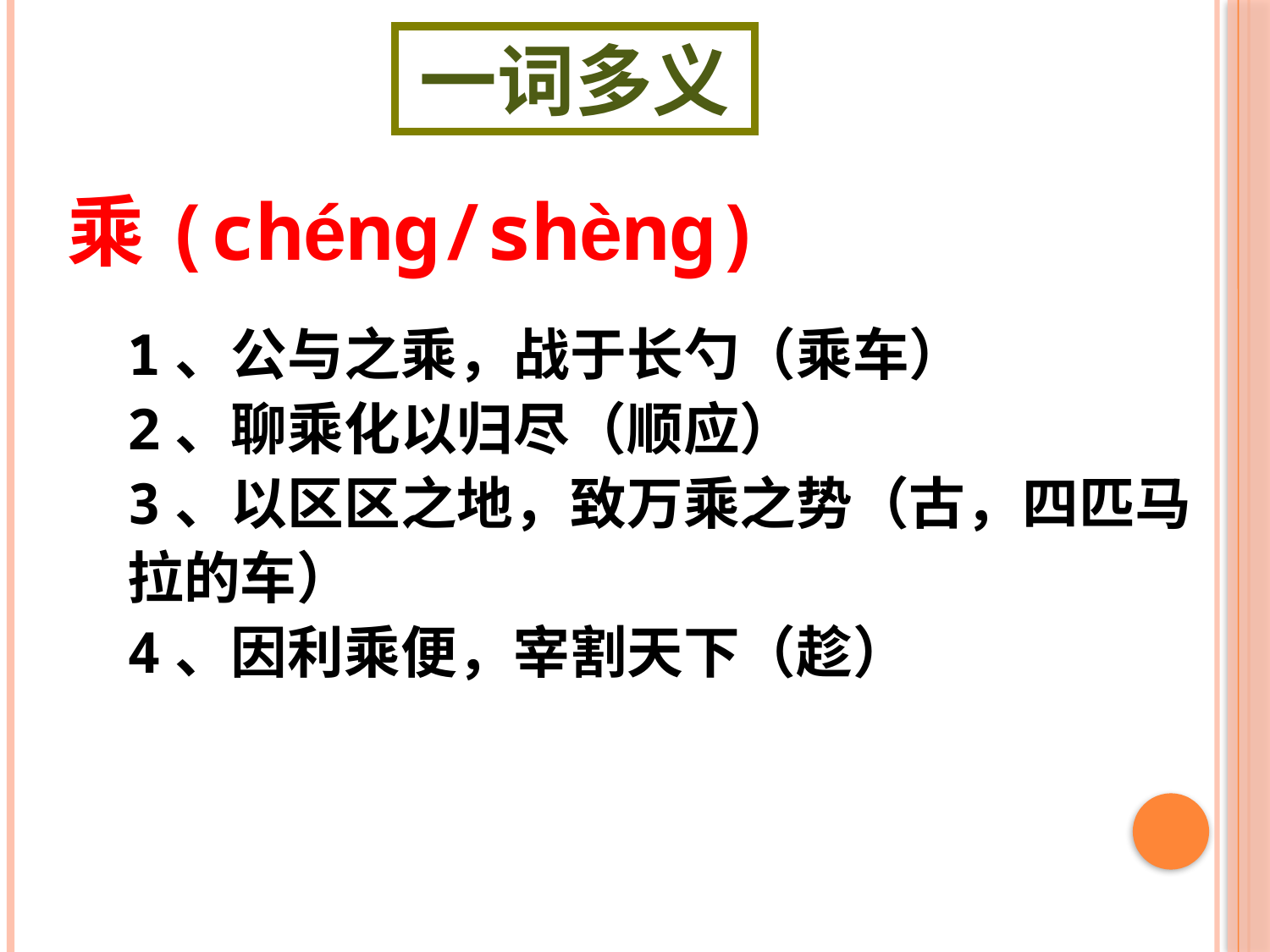

一词多义
乘(chéng/shèng)
1、公与之乘，战于长勺（乘车）
2、聊乘化以归尽（顺应）
3、以区区之地，致万乘之势（古，四匹马拉的车）
4、因利乘便，宰割天下（趁）